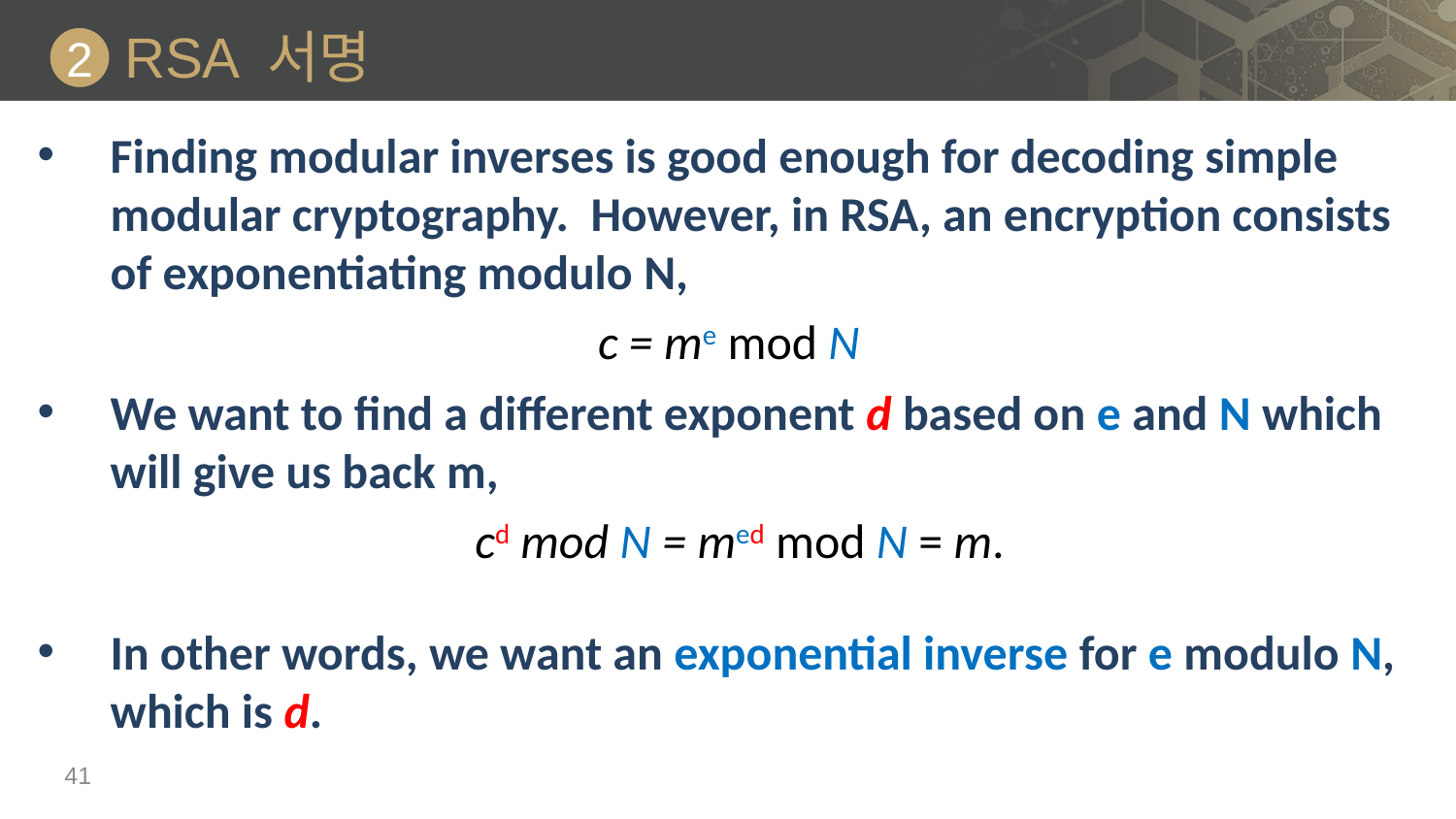

# RSA 서명
2
Finding modular inverses is good enough for decoding simple modular cryptography.  However, in RSA, an encryption consists of exponentiating modulo N,
c = me mod N
We want to find a different exponent d based on e and N which will give us back m,
cd mod N = med mod N = m.

In other words, we want an exponential inverse for e modulo N, which is d.
41